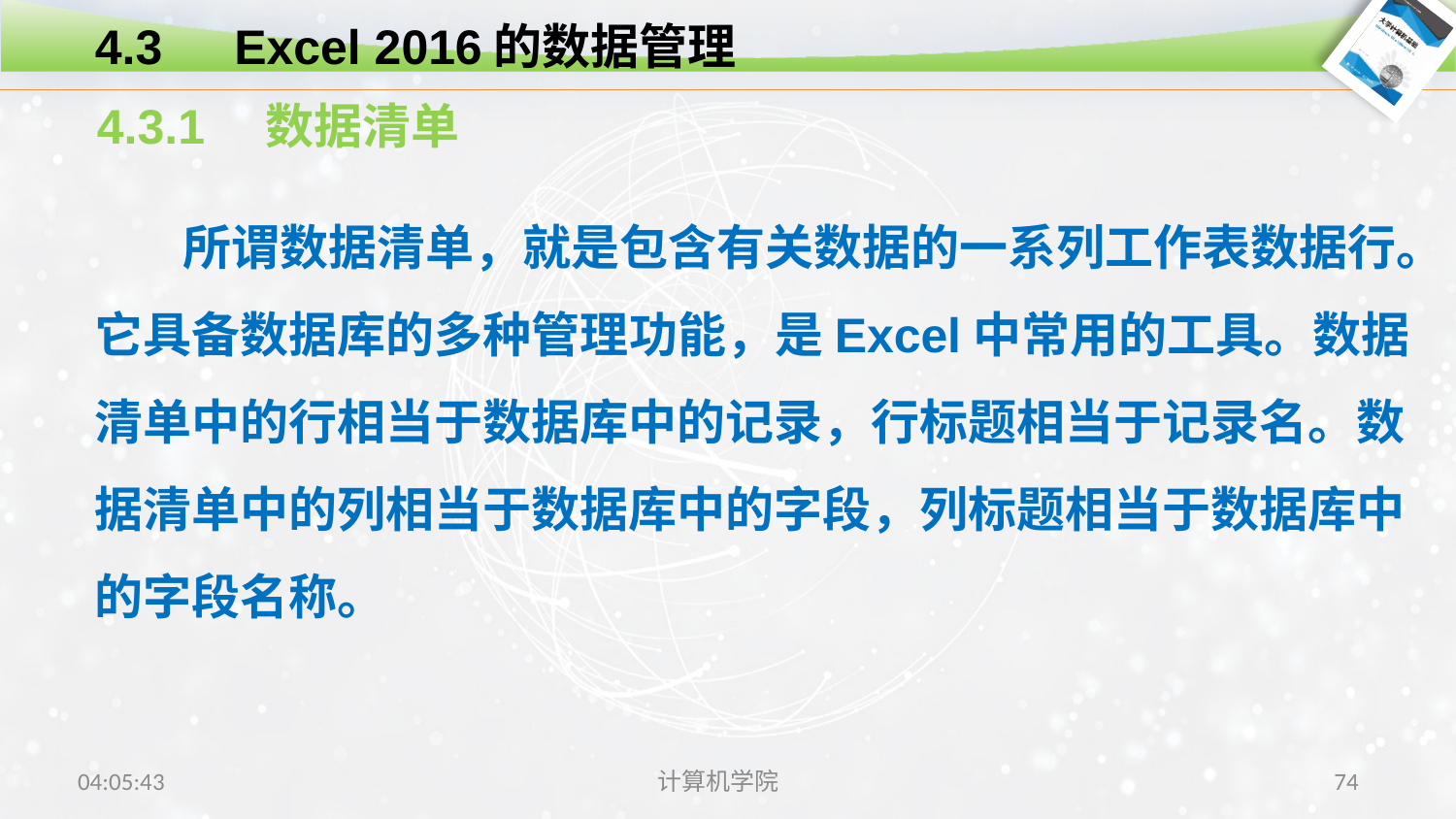

4.3　Excel 2016的数据管理
4.3.1　数据清单

       所谓数据清单，就是包含有关数据的一系列工作表数据行。它具备数据库的多种管理功能，是Excel中常用的工具。数据清单中的行相当于数据库中的记录，行标题相当于记录名。数据清单中的列相当于数据库中的字段，列标题相当于数据库中的字段名称。